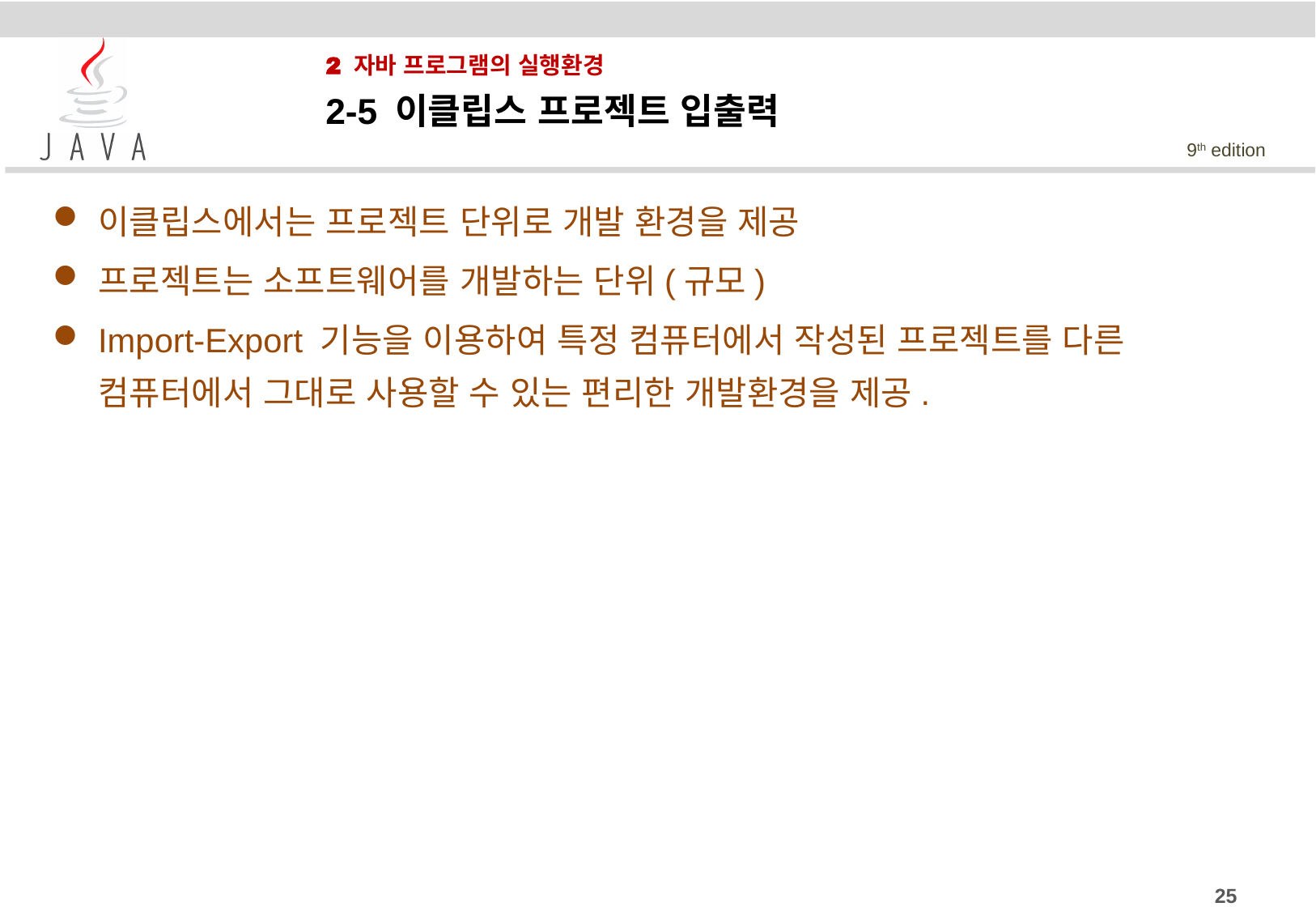

# 2 자바 프로그램의 실행환경
2-5 이클립스 프로젝트 입출력
이클립스에서는 프로젝트 단위로 개발 환경을 제공
프로젝트는 소프트웨어를 개발하는 단위(규모)
Import-Export 기능을 이용하여 특정 컴퓨터에서 작성된 프로젝트를 다른 컴퓨터에서 그대로 사용할 수 있는 편리한 개발환경을 제공.
25